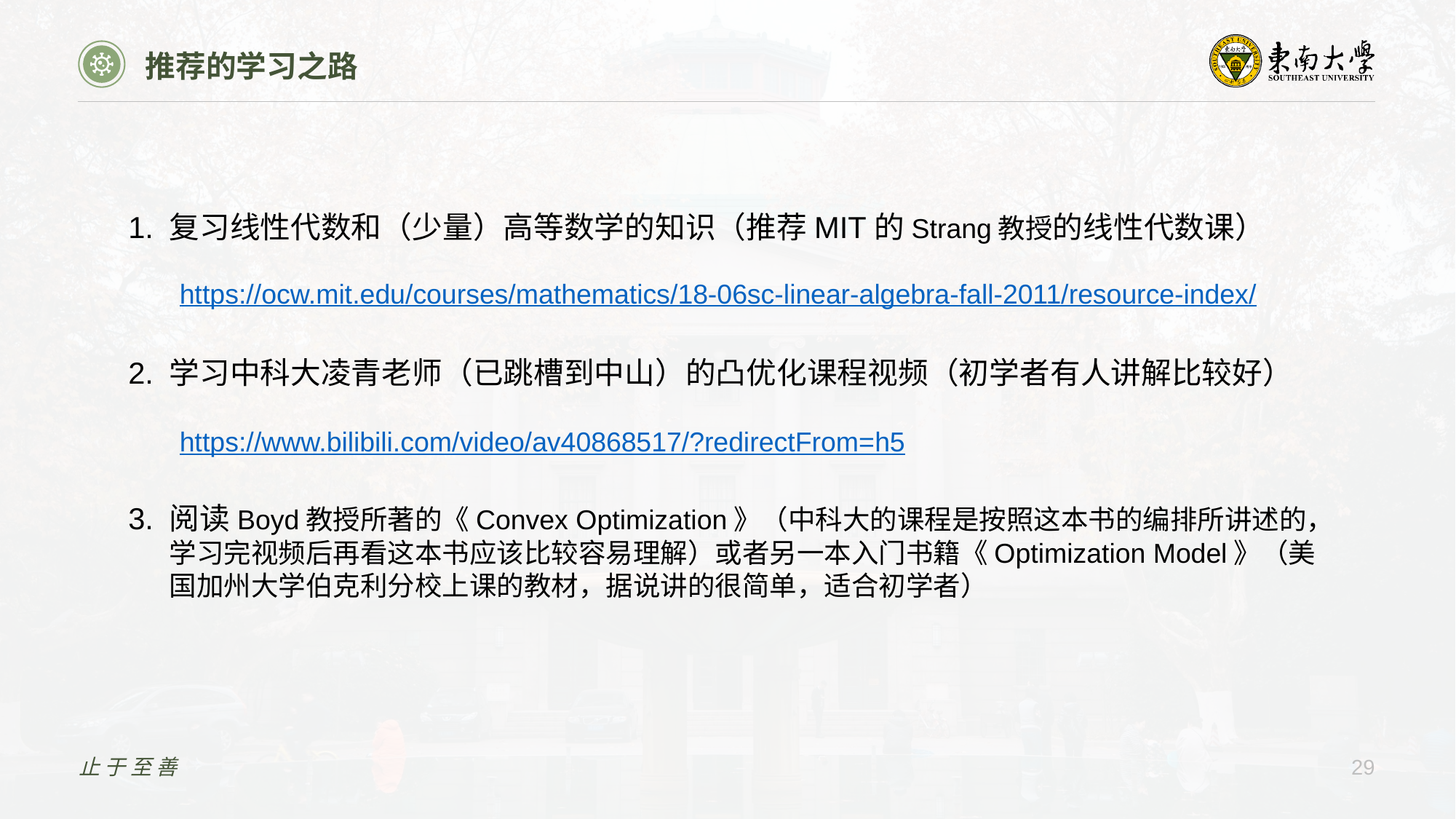

推荐的学习之路
复习线性代数和（少量）高等数学的知识（推荐MIT的Strang教授的线性代数课）

学习中科大凌青老师（已跳槽到中山）的凸优化课程视频（初学者有人讲解比较好）

阅读Boyd教授所著的《Convex Optimization》（中科大的课程是按照这本书的编排所讲述的，学习完视频后再看这本书应该比较容易理解）或者另一本入门书籍《Optimization Model》（美国加州大学伯克利分校上课的教材，据说讲的很简单，适合初学者）
https://ocw.mit.edu/courses/mathematics/18-06sc-linear-algebra-fall-2011/resource-index/
https://www.bilibili.com/video/av40868517/?redirectFrom=h5
止于至善
29